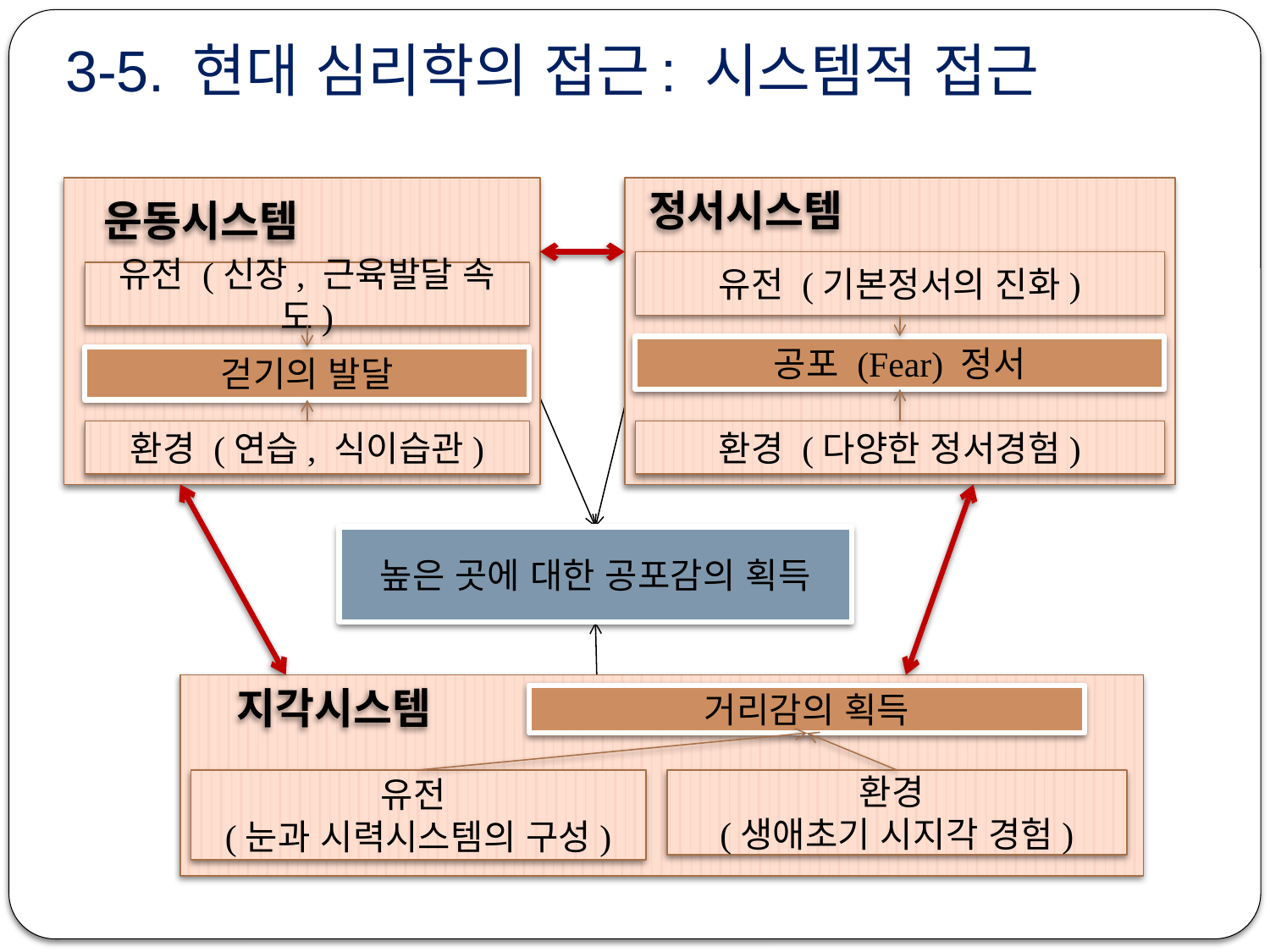

# 3-5. 현대 심리학의 접근: 시스템적 접근
정서시스템

운동시스템

유전 (기본정서의 진화)
유전 (신장, 근육발달 속도)
공포 (Fear) 정서
걷기의 발달
환경 (연습, 식이습관)
환경 (다양한 정서경험)
높은 곳에 대한 공포감의 획득

지각시스템
거리감의 획득
유전
(눈과 시력시스템의 구성)
환경
(생애초기 시지각 경험)